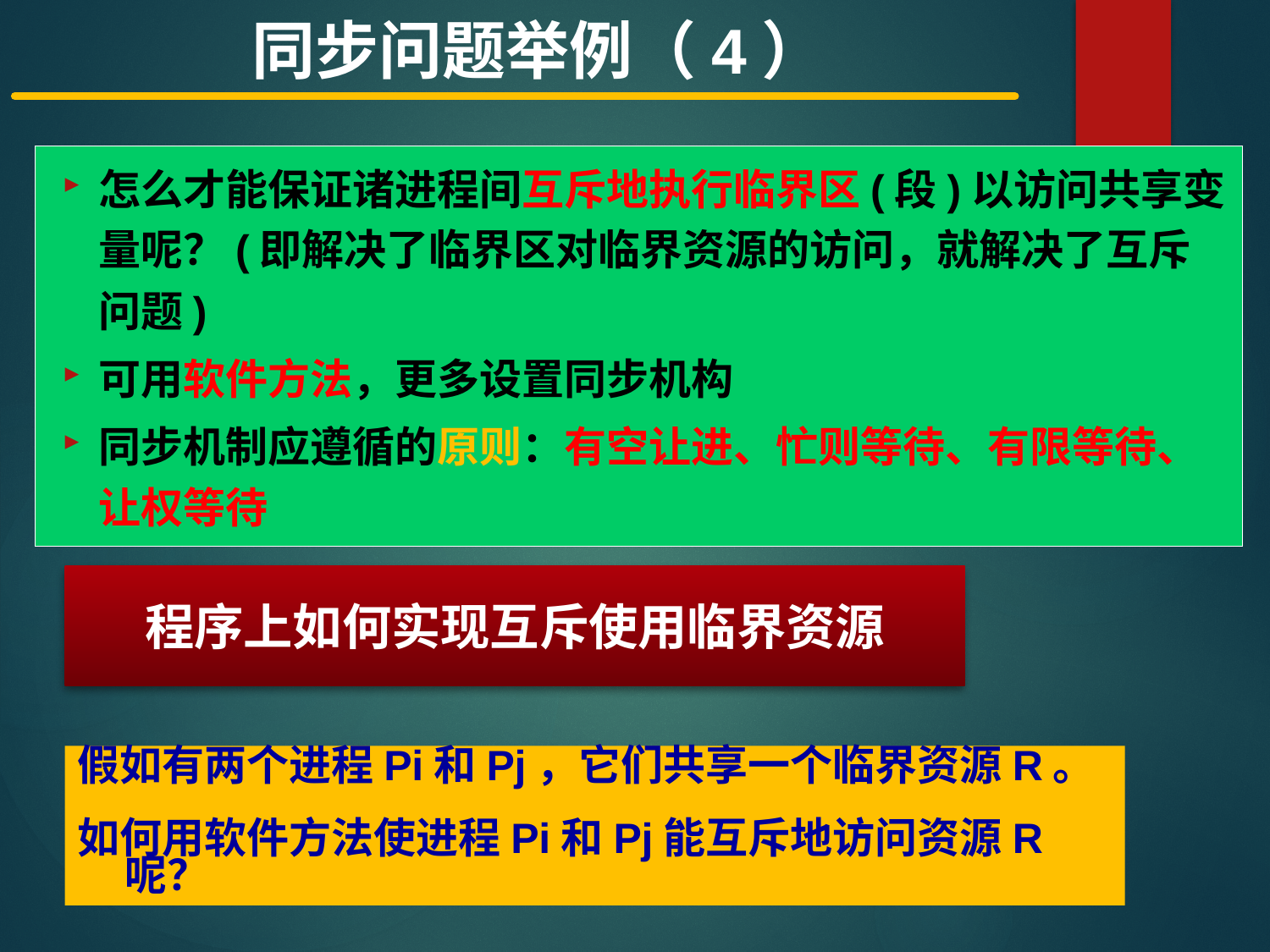

同步问题举例（4）
怎么才能保证诸进程间互斥地执行临界区(段)以访问共享变量呢？(即解决了临界区对临界资源的访问，就解决了互斥问题)
可用软件方法，更多设置同步机构
同步机制应遵循的原则：有空让进、忙则等待、有限等待、让权等待
程序上如何实现互斥使用临界资源
假如有两个进程Pi和Pj，它们共享一个临界资源R。
如何用软件方法使进程Pi和Pj能互斥地访问资源R呢？